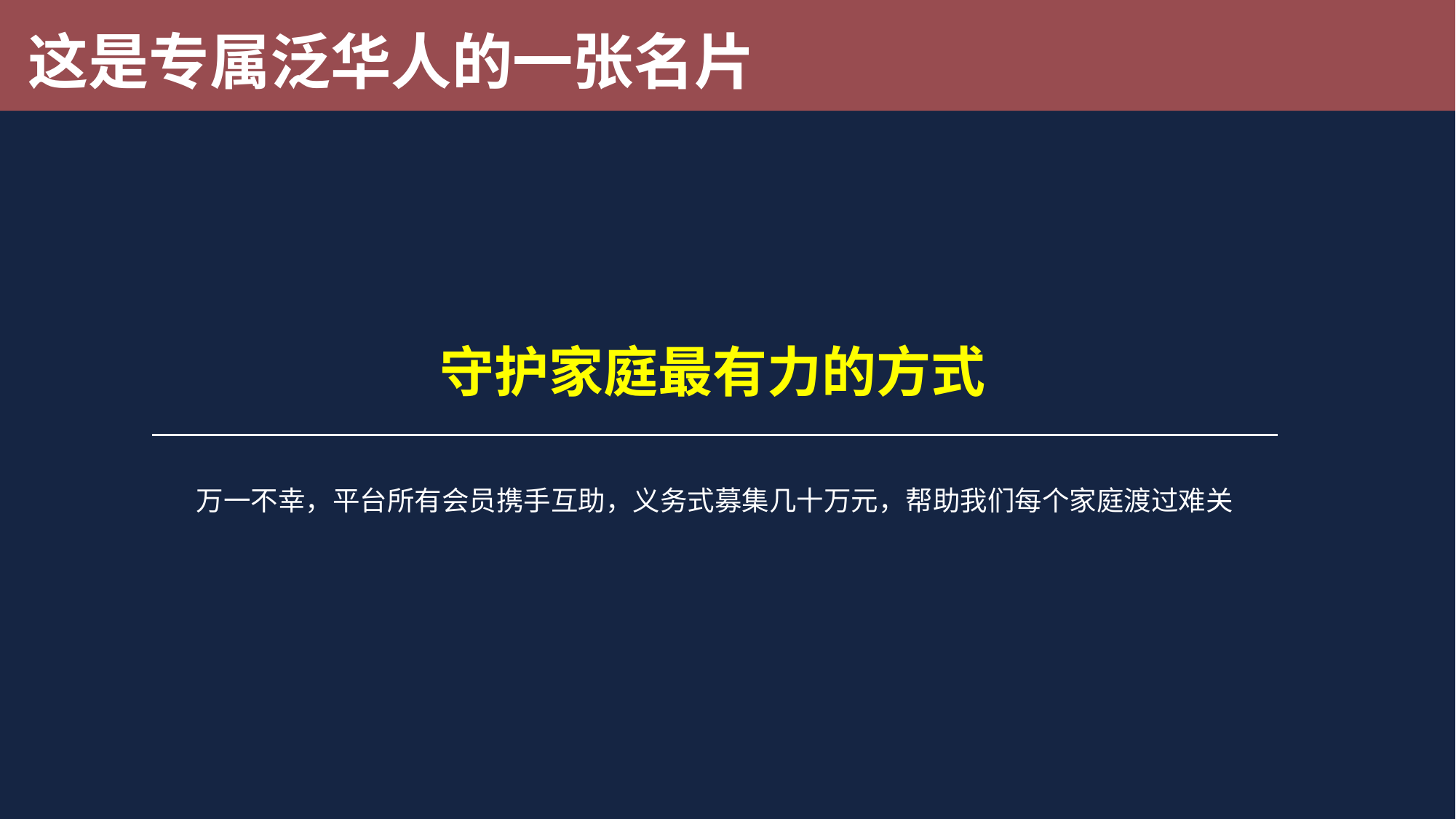

这是专属泛华人的一张名片
守护家庭最有力的方式
万一不幸，平台所有会员携手互助，义务式募集几十万元，帮助我们每个家庭渡过难关